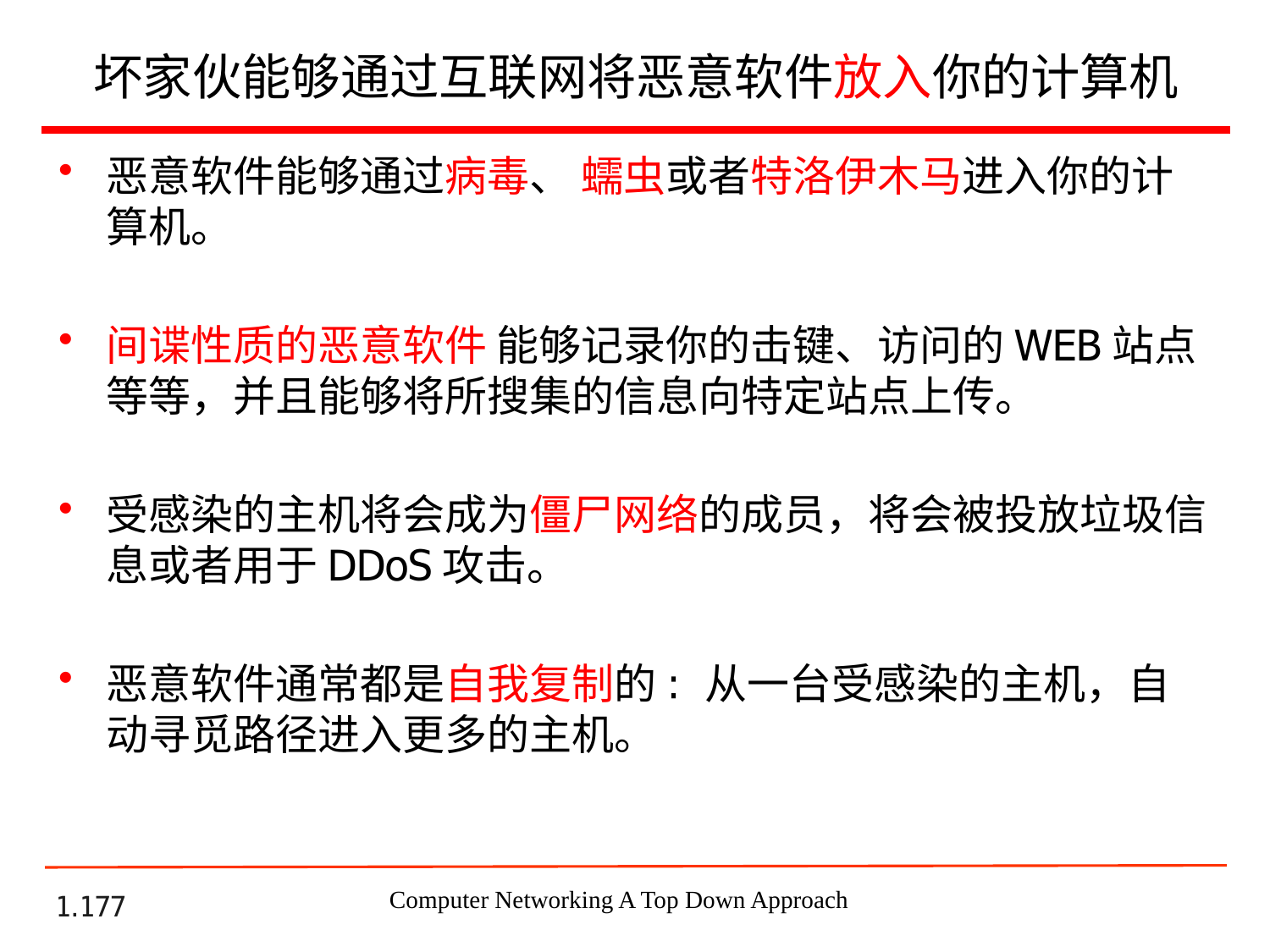

# 坏家伙能够通过互联网将恶意软件放入你的计算机
恶意软件能够通过病毒、 蠕虫或者特洛伊木马进入你的计算机。

间谍性质的恶意软件 能够记录你的击键、访问的WEB站点等等，并且能够将所搜集的信息向特定站点上传。

受感染的主机将会成为僵尸网络的成员，将会被投放垃圾信息或者用于DDoS攻击。

恶意软件通常都是自我复制的: 从一台受感染的主机，自动寻觅路径进入更多的主机。